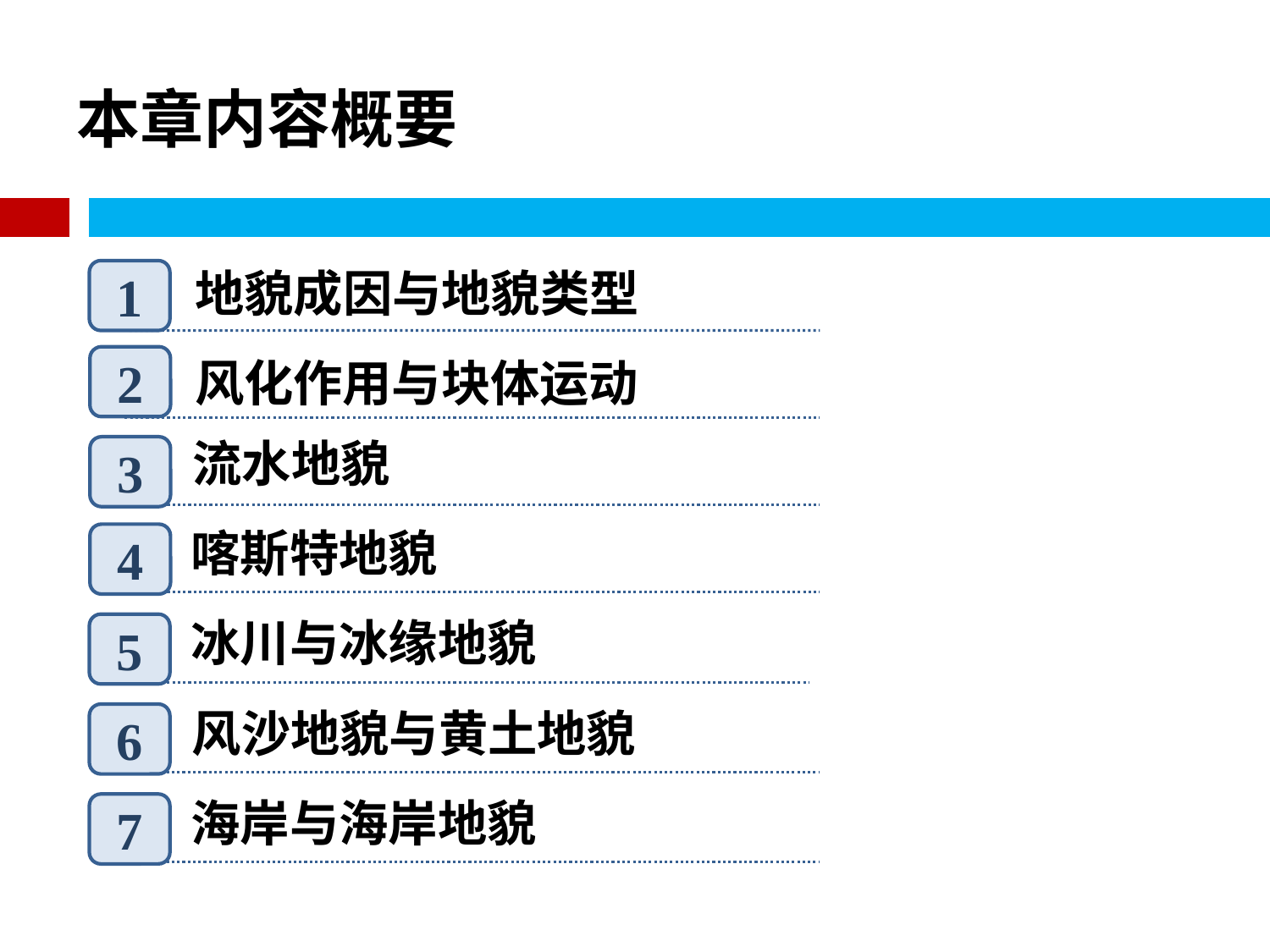

# 本章内容概要
地貌成因与地貌类型
1
风化作用与块体运动
2
流水地貌
3
喀斯特地貌
4
冰川与冰缘地貌
5
风沙地貌与黄土地貌
6
海岸与海岸地貌
7